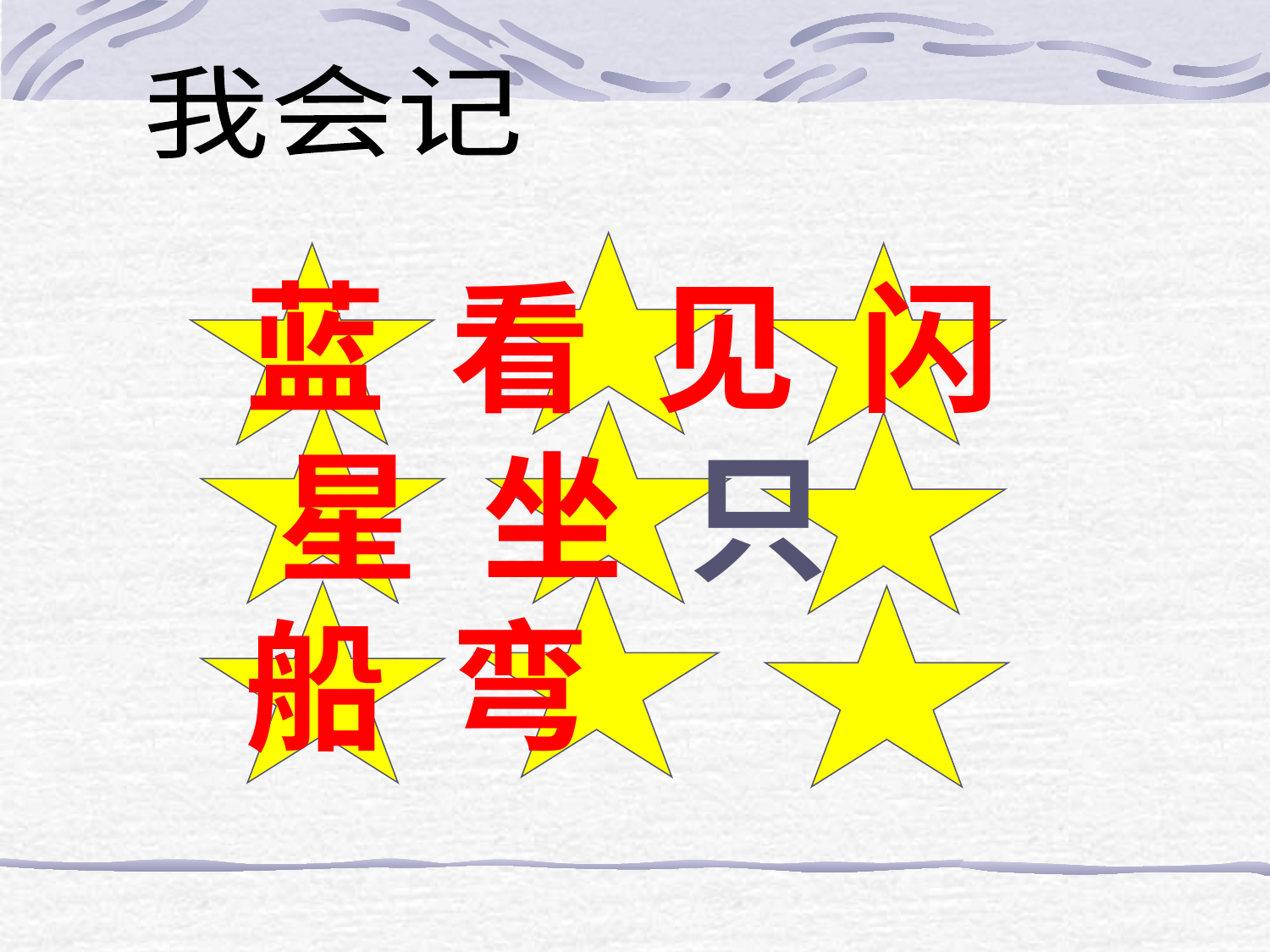

我会记

蓝  看  见  闪  星  坐  只  船  弯